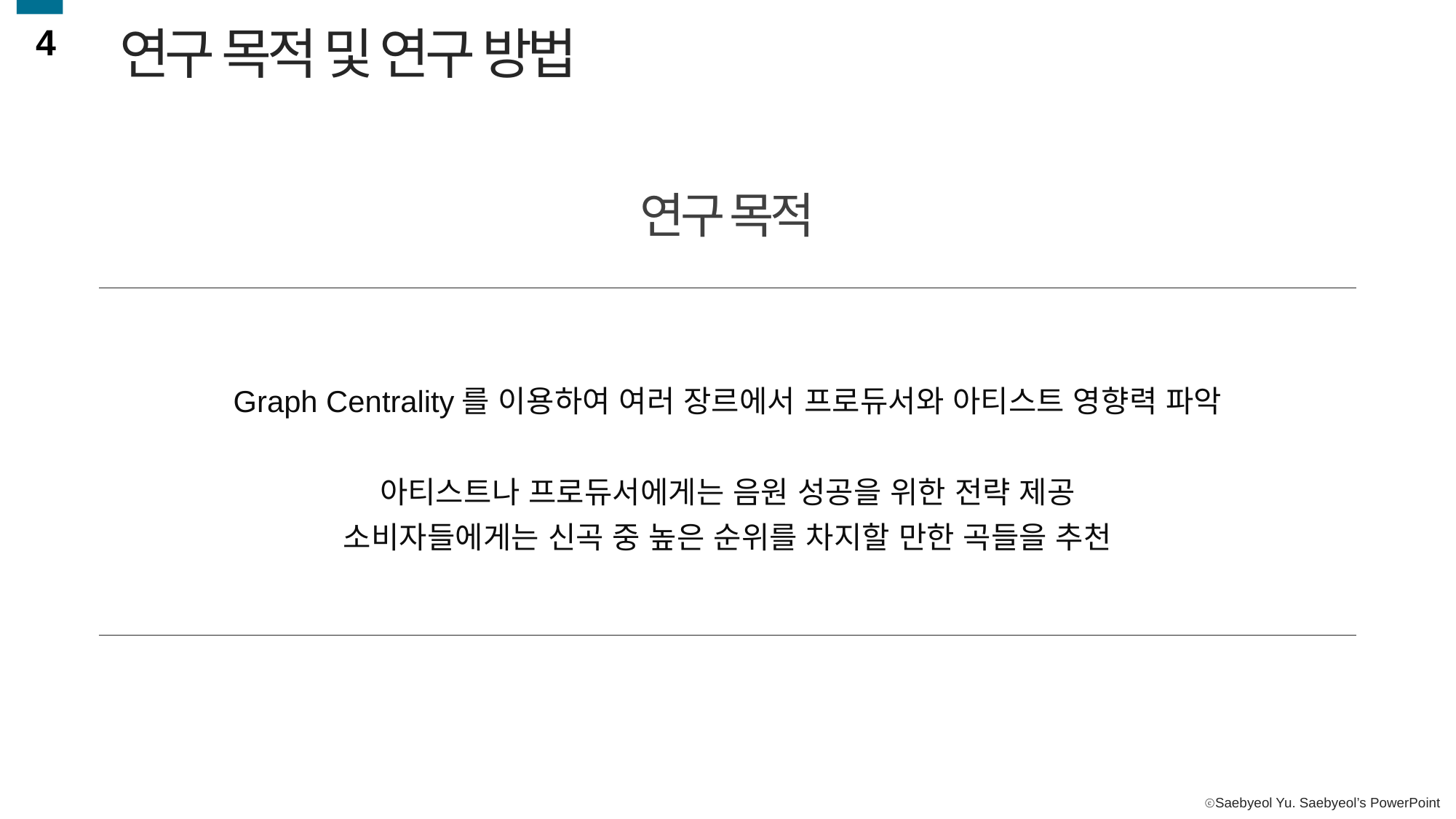

4
연구 목적 및 연구 방법
연구 목적
Graph Centrality를 이용하여 여러 장르에서 프로듀서와 아티스트 영향력 파악

아티스트나 프로듀서에게는 음원 성공을 위한 전략 제공
소비자들에게는 신곡 중 높은 순위를 차지할 만한 곡들을 추천